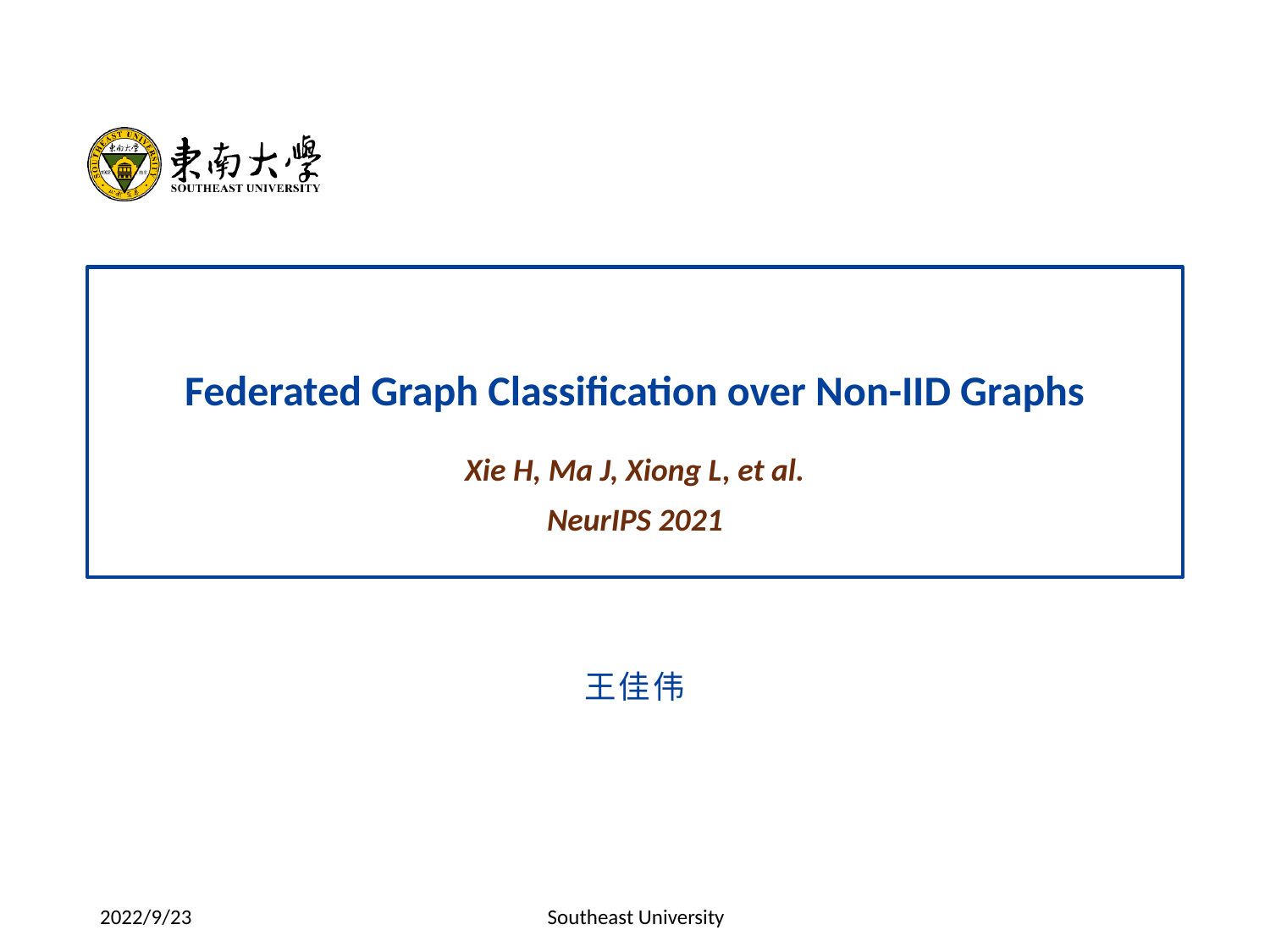

Federated Graph Classification over Non-IID Graphs
Xie H, Ma J, Xiong L, et al.
NeurIPS 2021
王佳伟